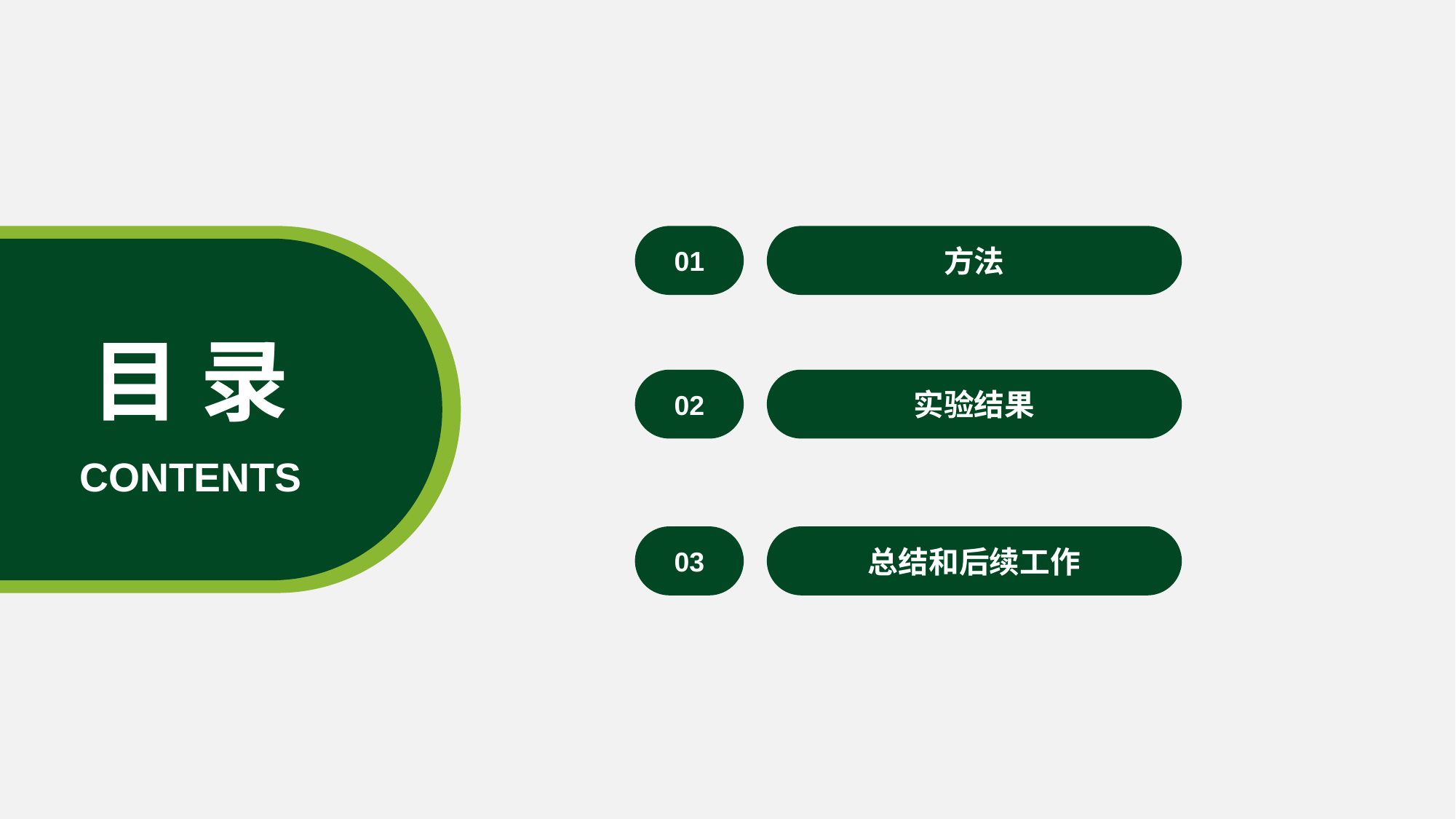

01
方法

目 录
02
实验结果
CONTENTS
03
总结和后续工作